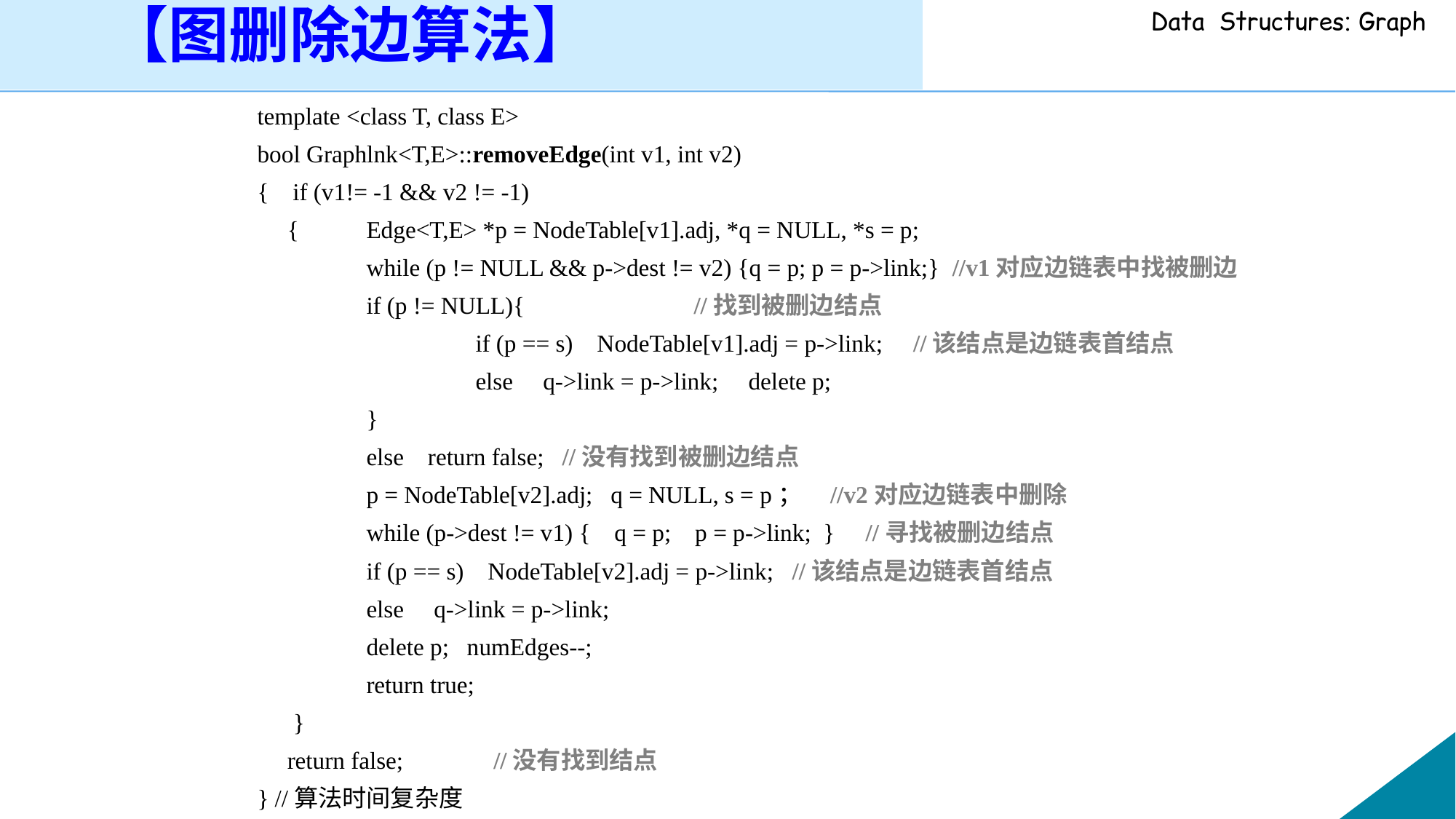

【图删除边算法】
template <class T, class E>
bool Graphlnk<T,E>::removeEdge(int v1, int v2)
{    if (v1!= -1 && v2 != -1)
     {    	Edge<T,E> *p = NodeTable[v1].adj, *q = NULL, *s = p;
          	while (p != NULL && p->dest != v2) {q = p; p = p->link;}  //v1对应边链表中找被删边
	if (p != NULL){		//找到被删边结点
		if (p == s)    NodeTable[v1].adj = p->link;     //该结点是边链表首结点
              		else     q->link = p->link;     delete p;
     	}
     	else    return false;   //没有找到被删边结点
     	p = NodeTable[v2].adj;   q = NULL, s = p；    //v2对应边链表中删除
     	while (p->dest != v1) {    q = p;    p = p->link;  }     //寻找被删边结点
     	if (p == s)    NodeTable[v2].adj = p->link;   //该结点是边链表首结点
     	else     q->link = p->link;
     	delete p;   numEdges--;
     	return true;
      }
     return false;	   //没有找到结点
} //算法时间复杂度